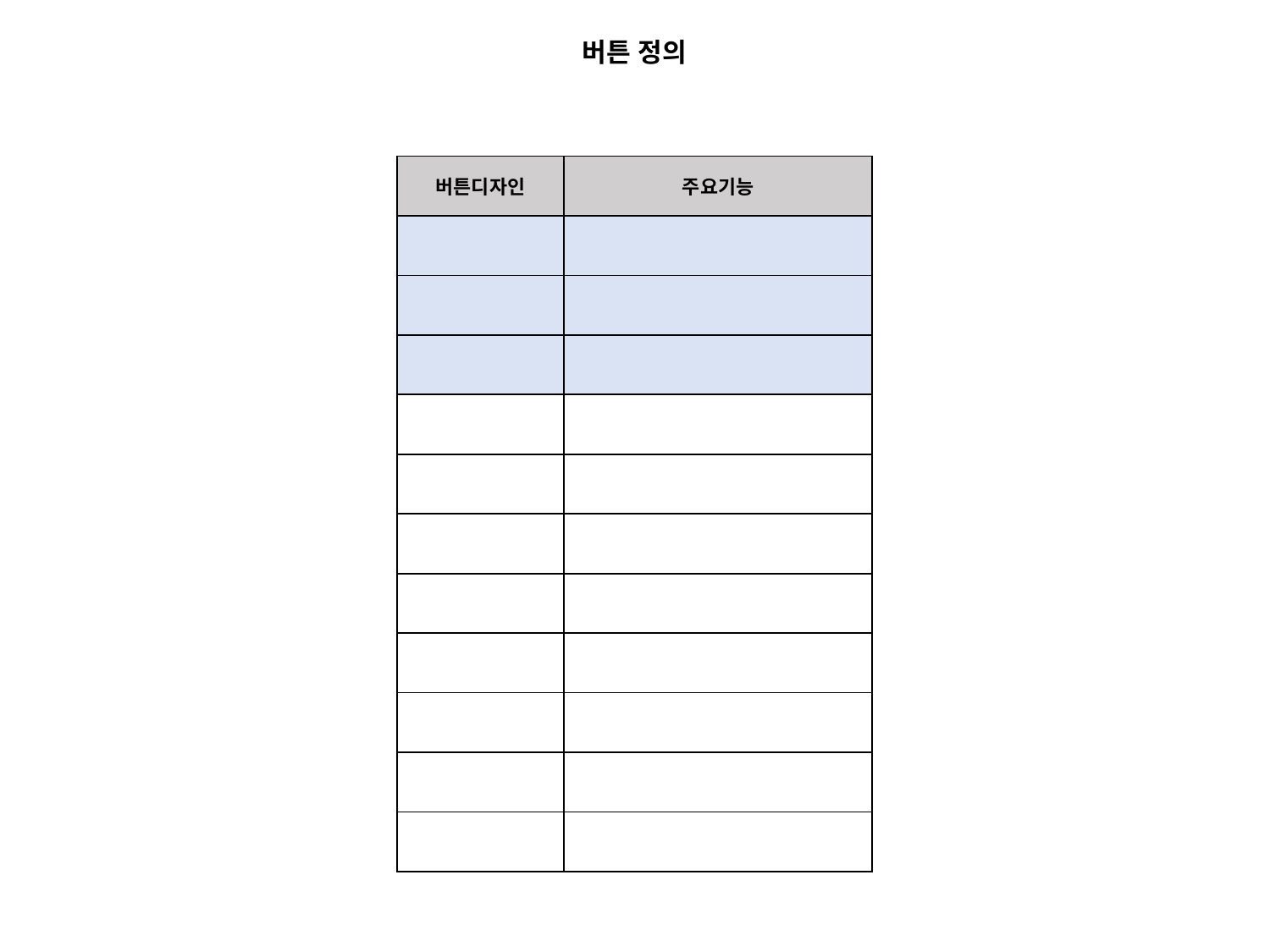

버튼 정의
| 버튼디자인 | 주요기능 |
| --- | --- |
|  |  |
|  |  |
|  |  |
|  |  |
|  |  |
|  |  |
|  |  |
|  |  |
|  |  |
|  |  |
|  |  |